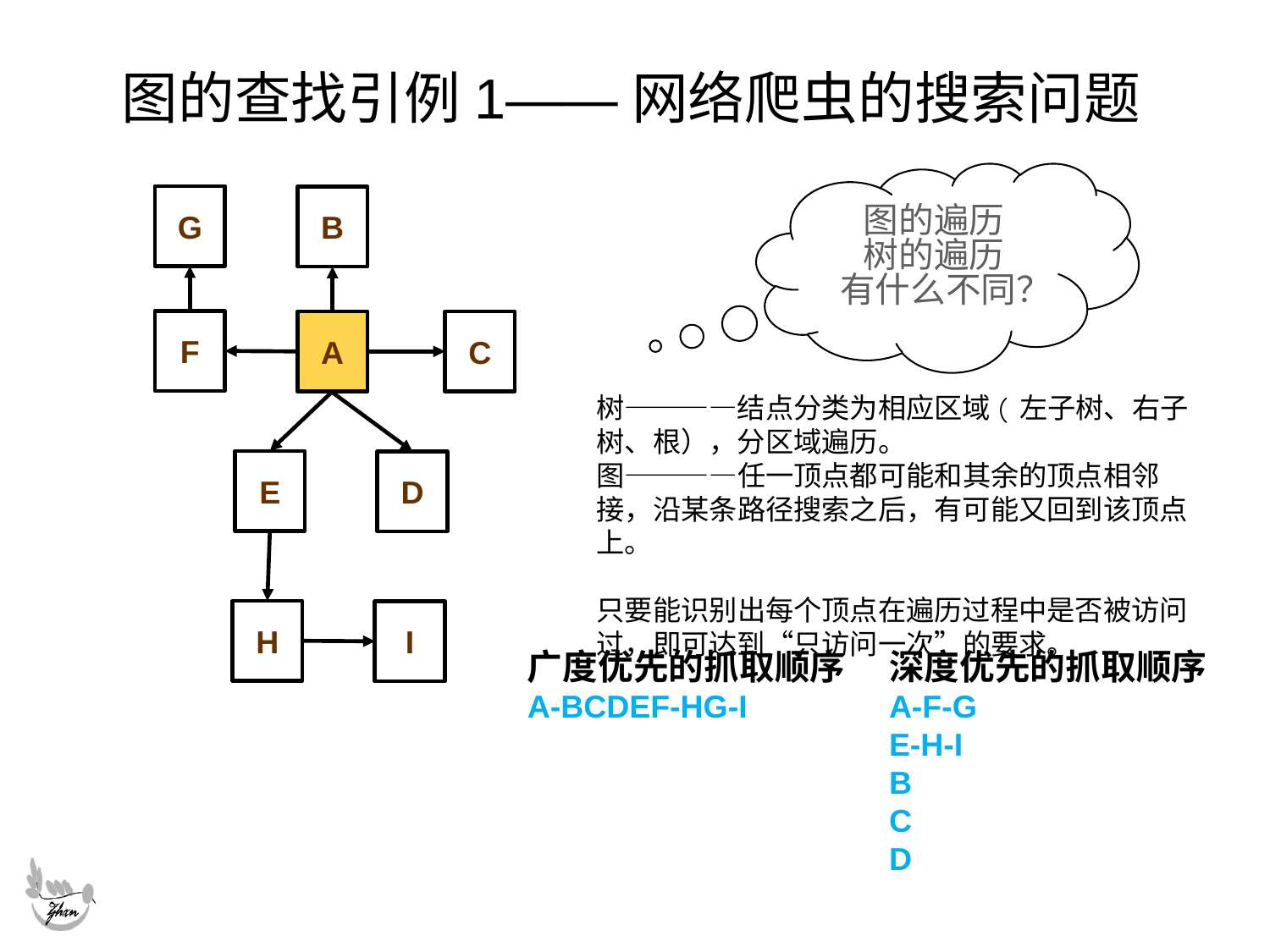

# 图的查找引例1——网络爬虫的搜索问题
图的遍历
树的遍历
    有什么不同？
G
B
F
A
C
E
D
H
I
树————结点分类为相应区域(左子树、右子树、根），分区域遍历。
图————任一顶点都可能和其余的顶点相邻接，沿某条路径搜索之后，有可能又回到该顶点上。

只要能识别出每个顶点在遍历过程中是否被访问过，即可达到“只访问一次”的要求。
深度优先的抓取顺序
A-F-G
E-H-I
B
C
D
广度优先的抓取顺序
A-BCDEF-HG-I
71